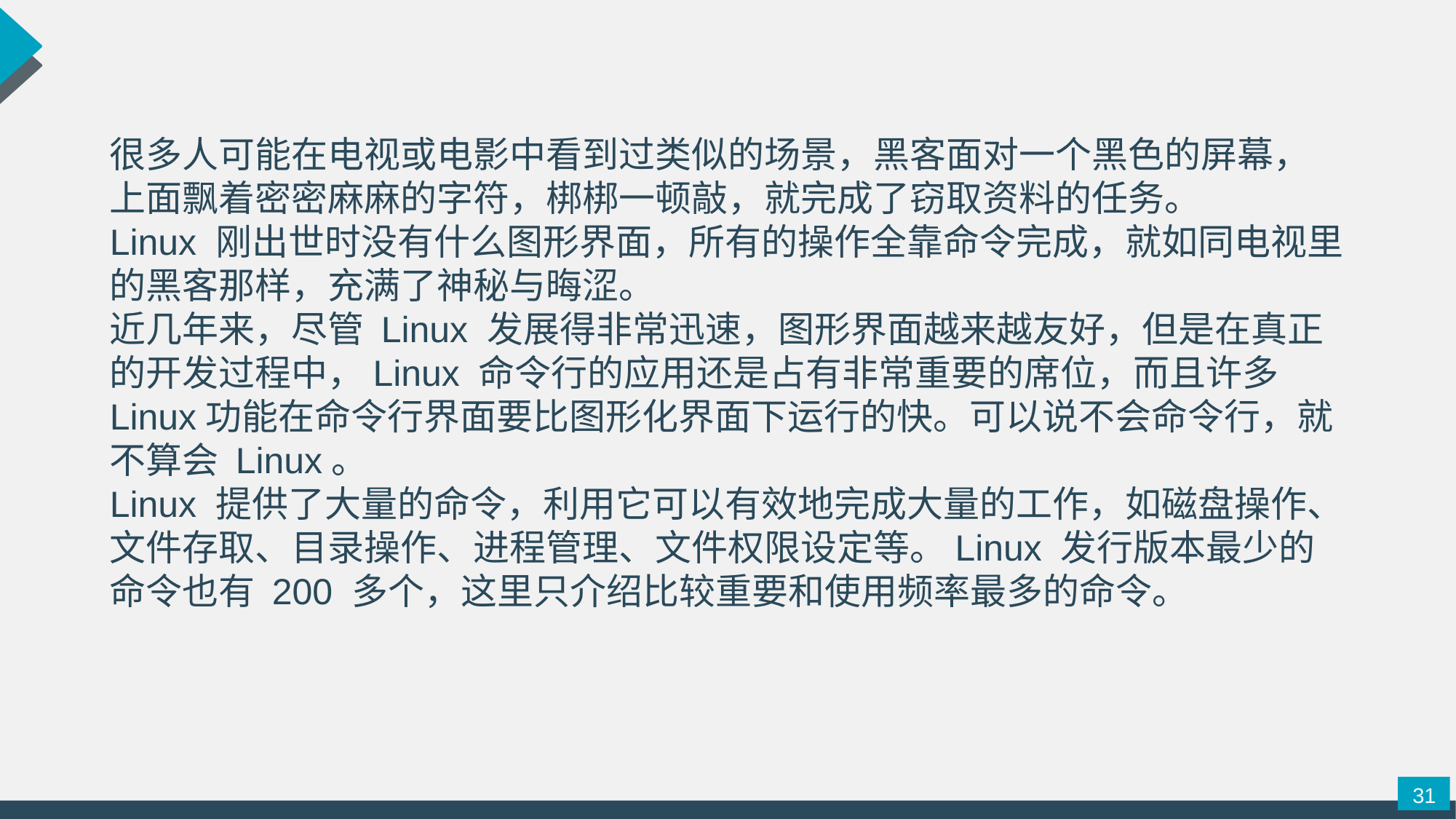

很多人可能在电视或电影中看到过类似的场景，黑客面对一个黑色的屏幕，上面飘着密密麻麻的字符，梆梆一顿敲，就完成了窃取资料的任务。
Linux 刚出世时没有什么图形界面，所有的操作全靠命令完成，就如同电视里的黑客那样，充满了神秘与晦涩。
近几年来，尽管 Linux 发展得非常迅速，图形界面越来越友好，但是在真正的开发过程中，Linux 命令行的应用还是占有非常重要的席位，而且许多Linux功能在命令行界面要比图形化界面下运行的快。可以说不会命令行，就不算会 Linux。
Linux 提供了大量的命令，利用它可以有效地完成大量的工作，如磁盘操作、文件存取、目录操作、进程管理、文件权限设定等。Linux 发行版本最少的命令也有 200 多个，这里只介绍比较重要和使用频率最多的命令。